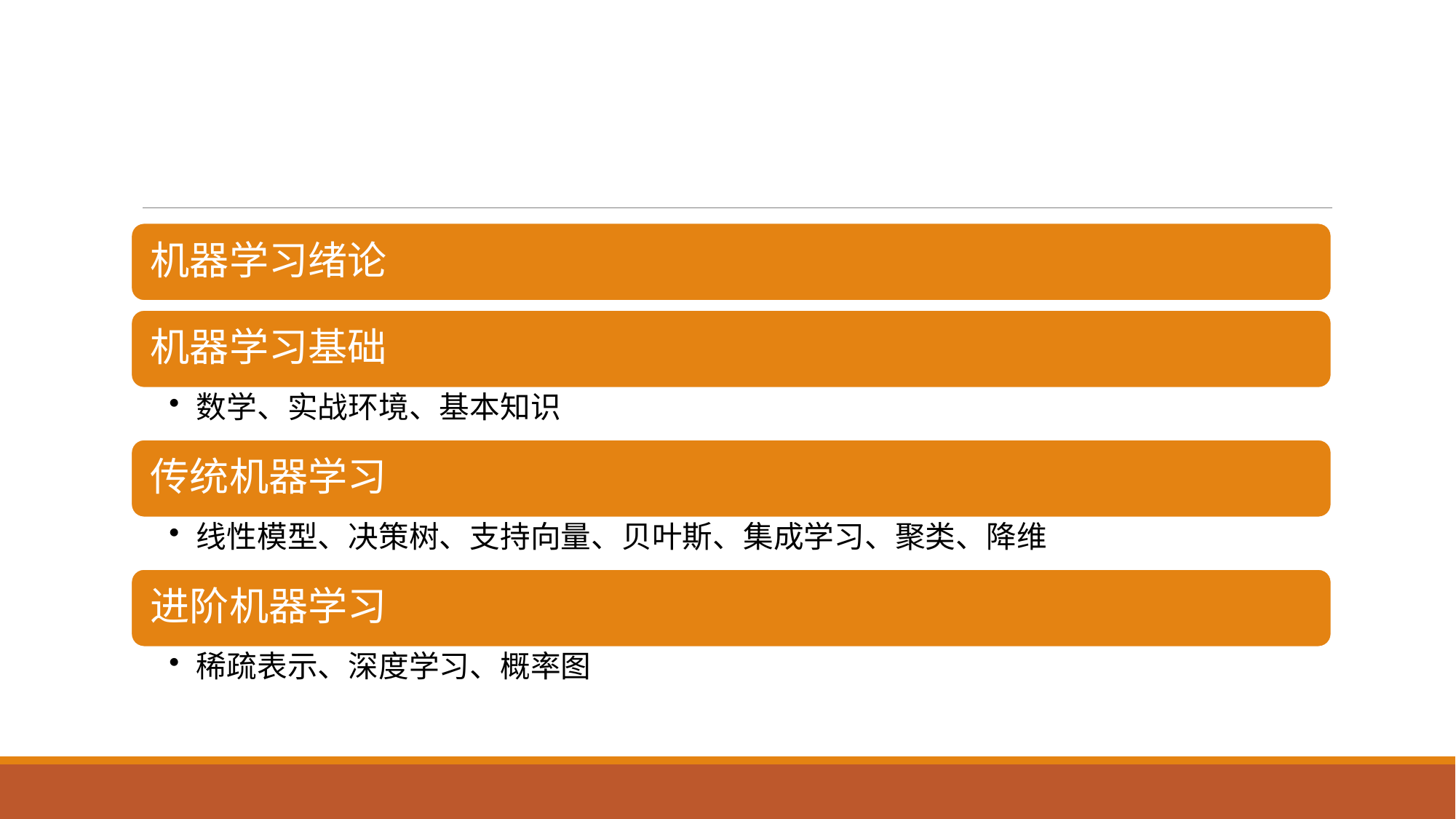

#
机器学习绪论
机器学习基础
数学、实战环境、基本知识
传统机器学习
线性模型、决策树、支持向量、贝叶斯、集成学习、聚类、降维
进阶机器学习
稀疏表示、深度学习、概率图